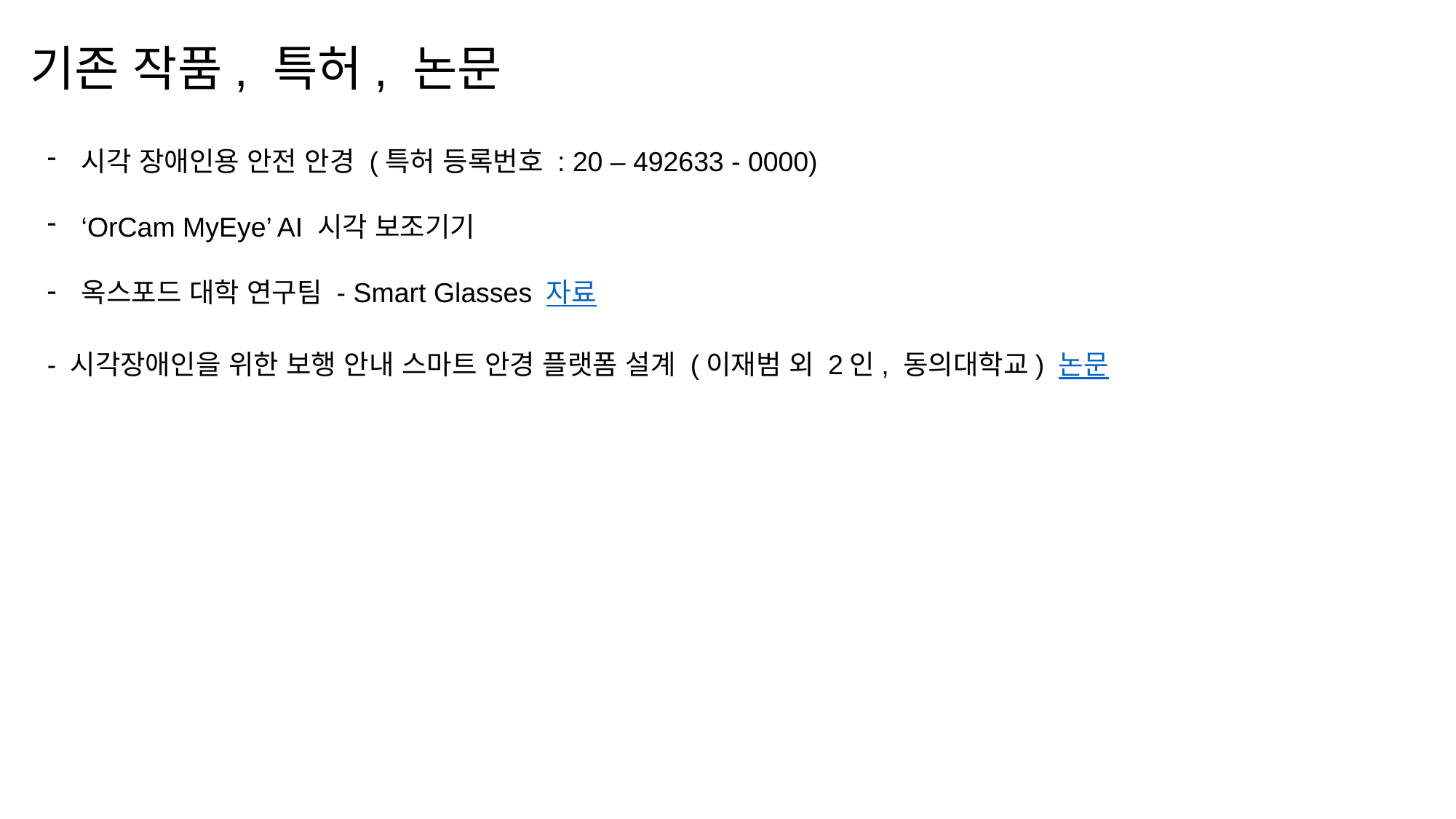

# 기존 작품, 특허, 논문
시각 장애인용 안전 안경 (특허 등록번호 : 20 – 492633 - 0000)

‘OrCam MyEye’ AI 시각 보조기기

옥스포드 대학 연구팀 - Smart Glasses 자료

- 시각장애인을 위한 보행 안내 스마트 안경 플랫폼 설계 (이재범 외 2인, 동의대학교) 논문